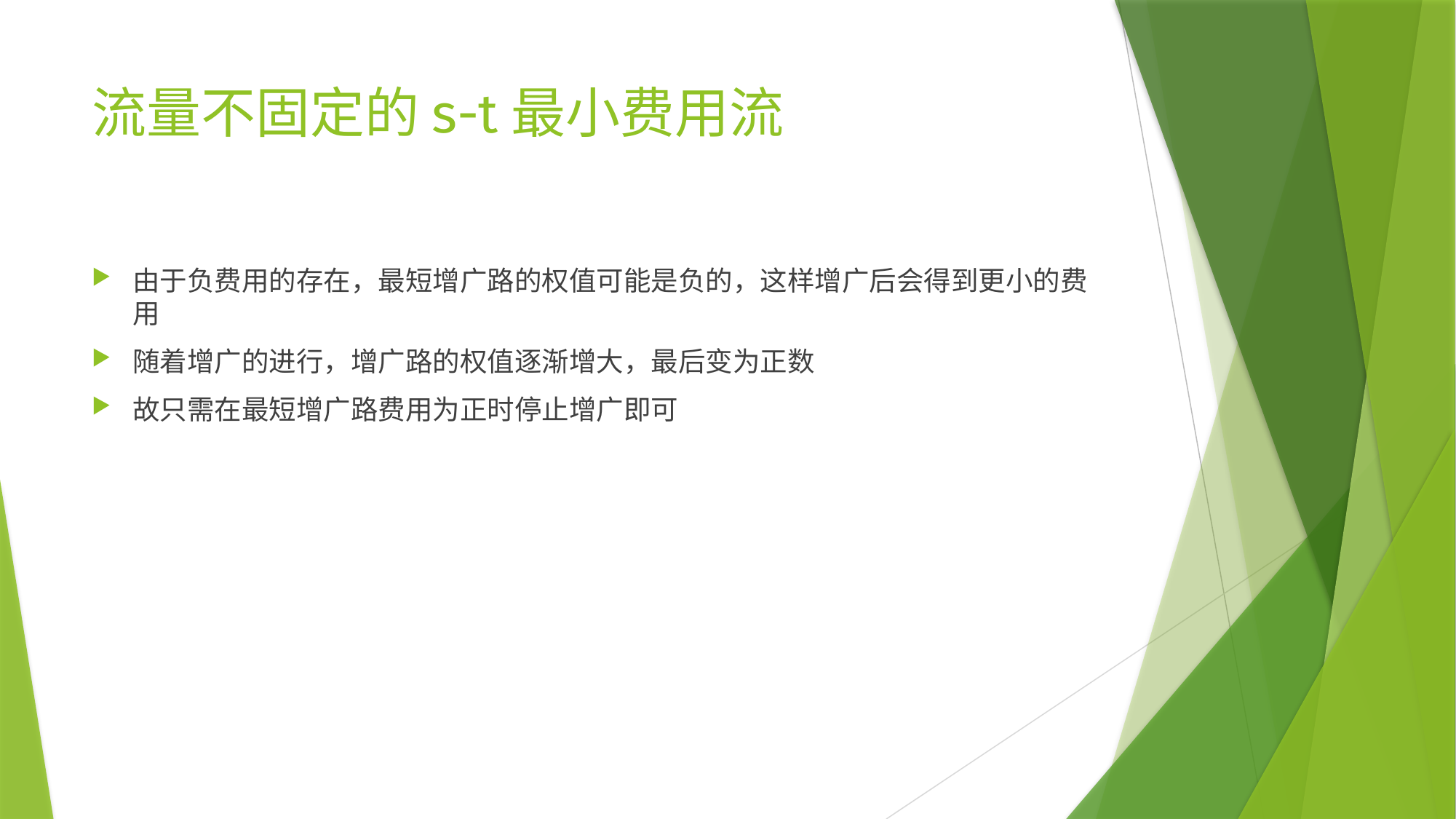

# 流量不固定的s-t最小费用流
由于负费用的存在，最短增广路的权值可能是负的，这样增广后会得到更小的费用
随着增广的进行，增广路的权值逐渐增大，最后变为正数
故只需在最短增广路费用为正时停止增广即可